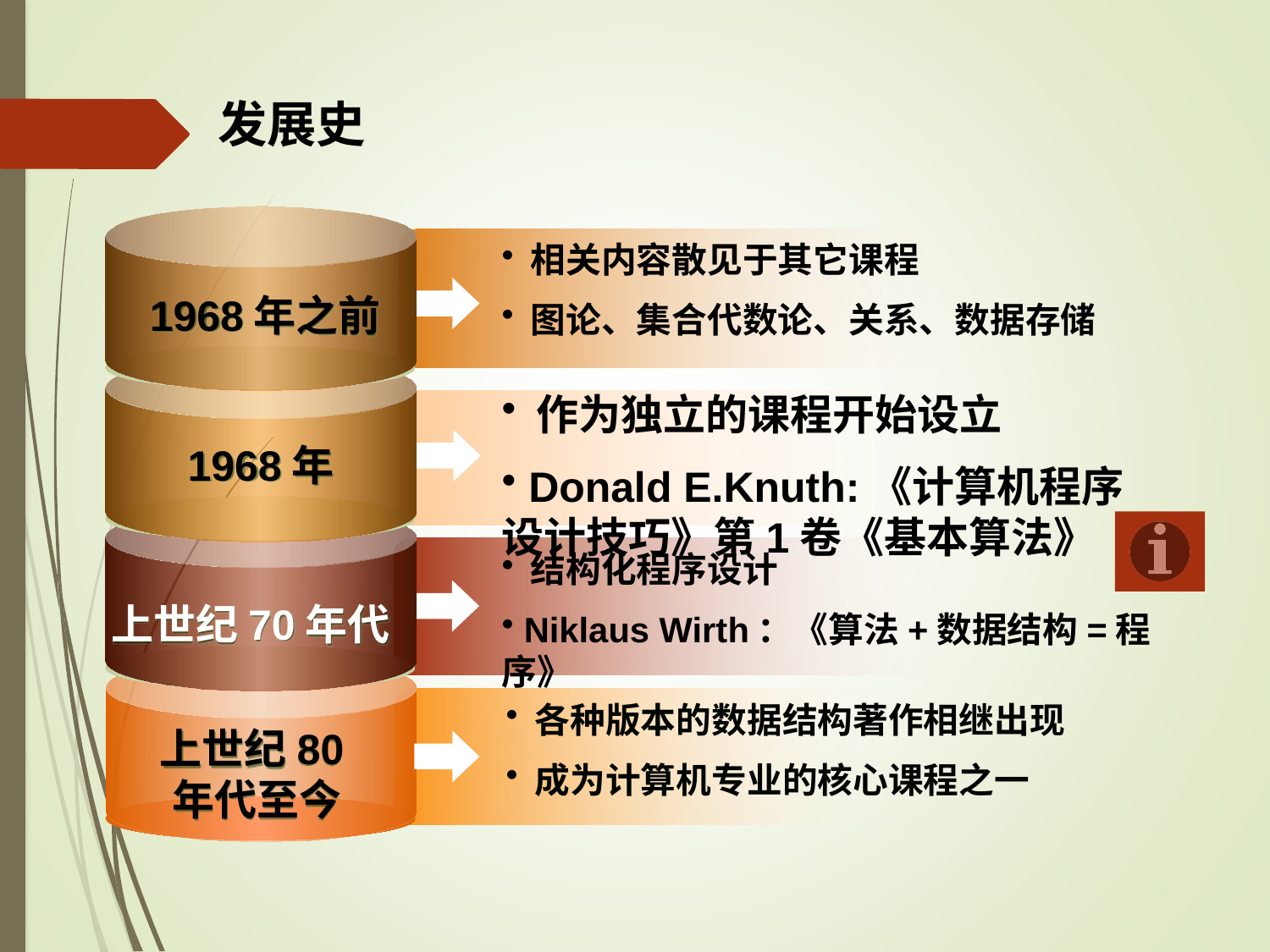

# 发展史
39

 相关内容散见于其它课程
 图论、集合代数论、关系、数据存储

  1968年之前

 作为独立的课程开始设立
 Donald E.Knuth:《计算机程序设计技巧》第1卷《基本算法》

  1968年

 结构化程序设计
 Niklaus Wirth：《算法+数据结构=程序》

  上世纪70年代

 各种版本的数据结构著作相继出现
 成为计算机专业的核心课程之一
上世纪80年代至今